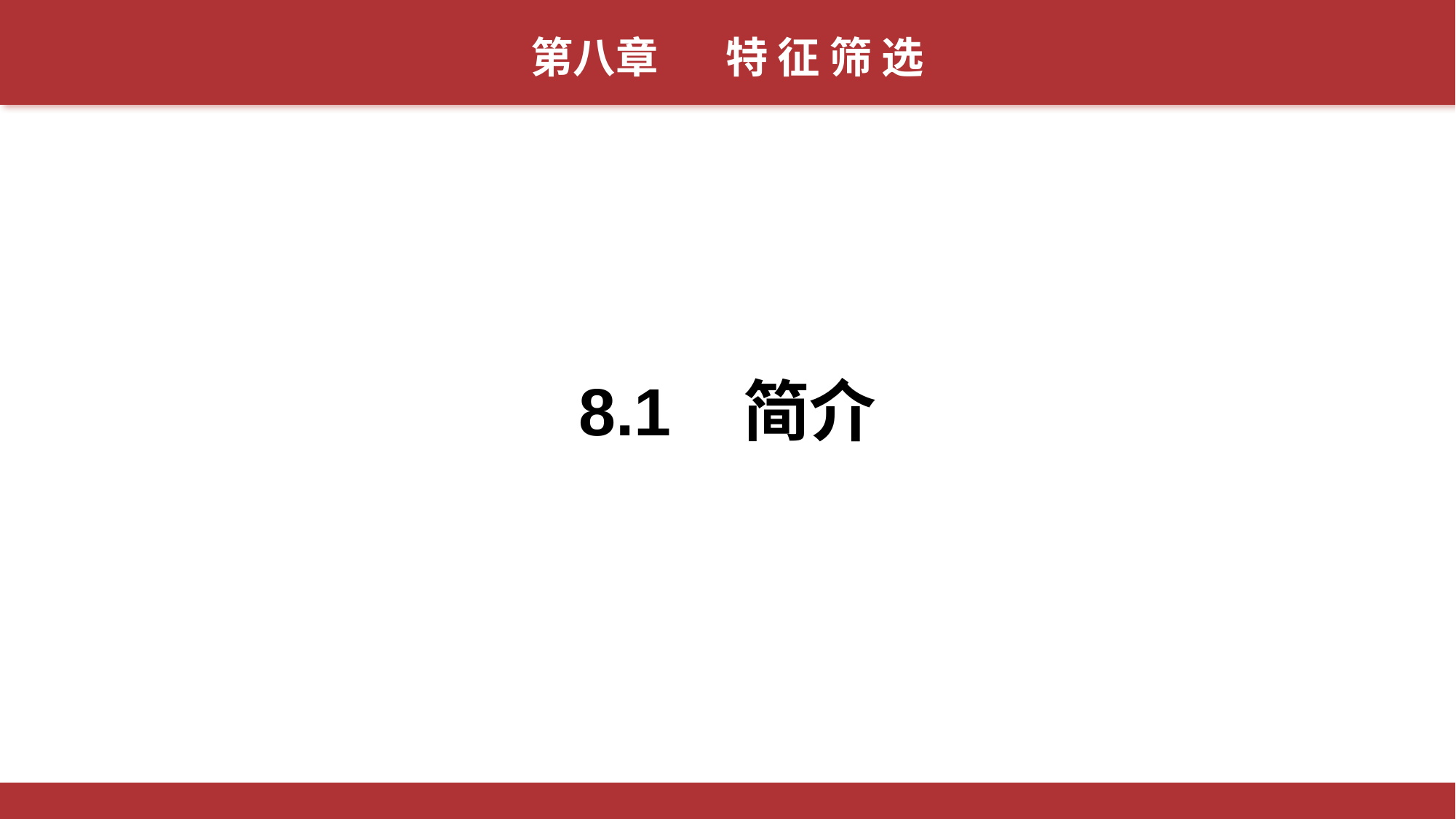

第八章       特 征 筛 选
8.1   简介